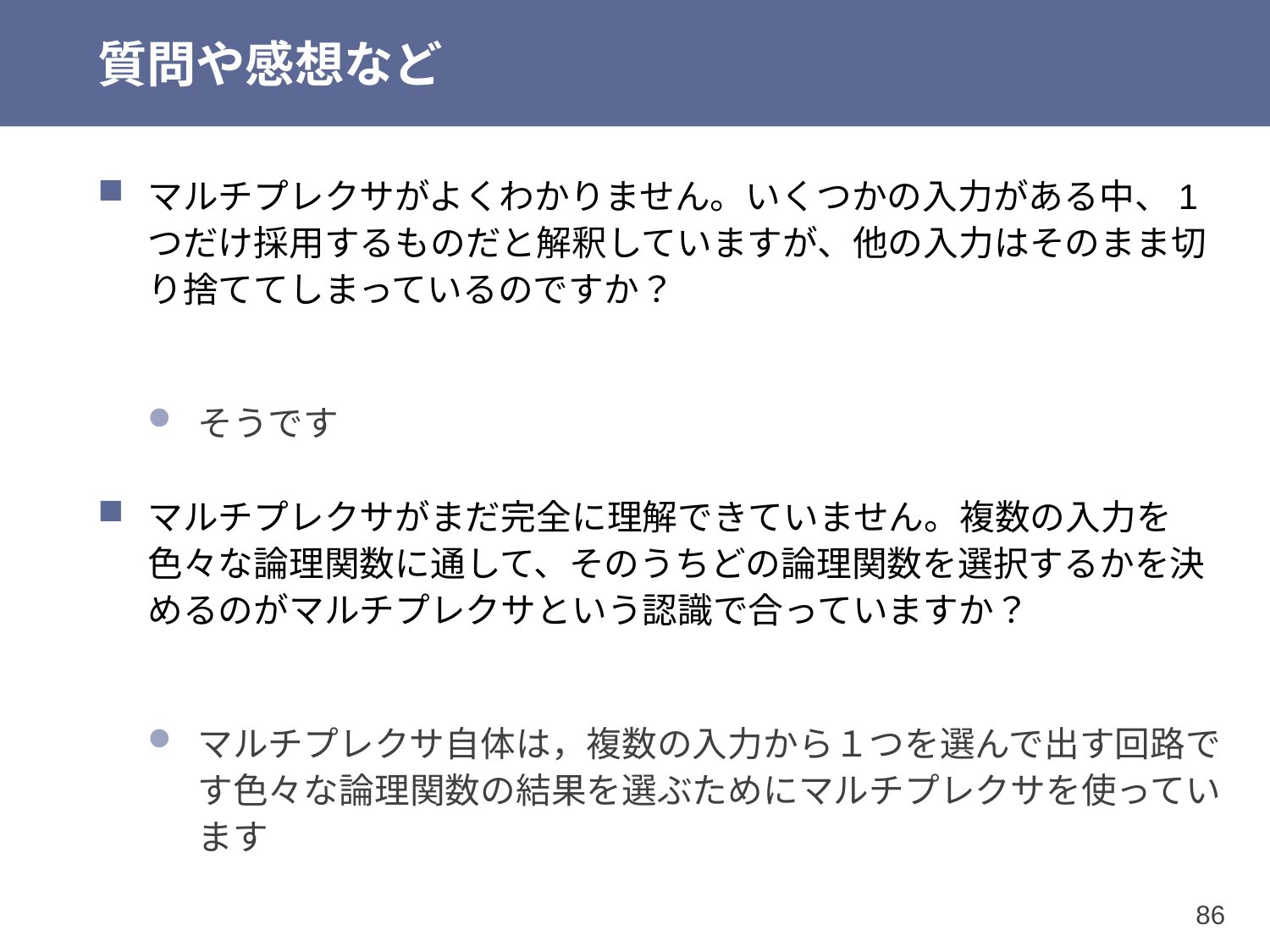

# 質問や感想など
マルチプレクサがよくわかりません。いくつかの入力がある中、1つだけ採用するものだと解釈していますが、他の入力はそのまま切り捨ててしまっているのですか？

そうです
マルチプレクサがまだ完全に理解できていません。複数の入力を色々な論理関数に通して、そのうちどの論理関数を選択するかを決めるのがマルチプレクサという認識で合っていますか？

マルチプレクサ自体は，複数の入力から１つを選んで出す回路です色々な論理関数の結果を選ぶためにマルチプレクサを使っています